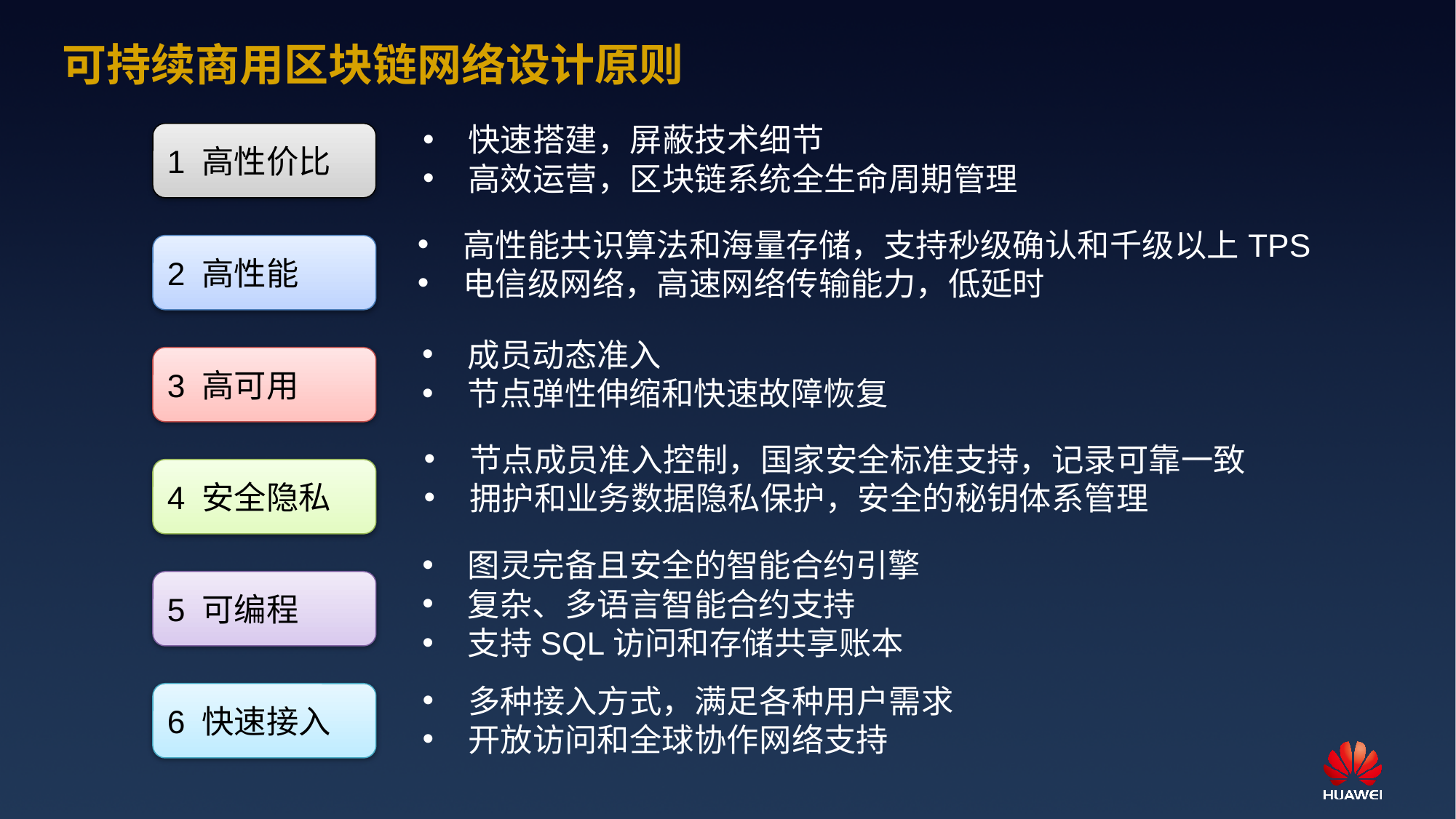

可持续商用区块链网络设计原则
快速搭建，屏蔽技术细节
高效运营，区块链系统全生命周期管理
1 高性价比
高性能共识算法和海量存储，支持秒级确认和千级以上TPS
电信级网络，高速网络传输能力，低延时
2 高性能
成员动态准入
节点弹性伸缩和快速故障恢复
3 高可用
节点成员准入控制，国家安全标准支持，记录可靠一致
拥护和业务数据隐私保护，安全的秘钥体系管理
4 安全隐私
图灵完备且安全的智能合约引擎
复杂、多语言智能合约支持
支持SQL访问和存储共享账本
5 可编程
多种接入方式，满足各种用户需求
开放访问和全球协作网络支持
6 快速接入